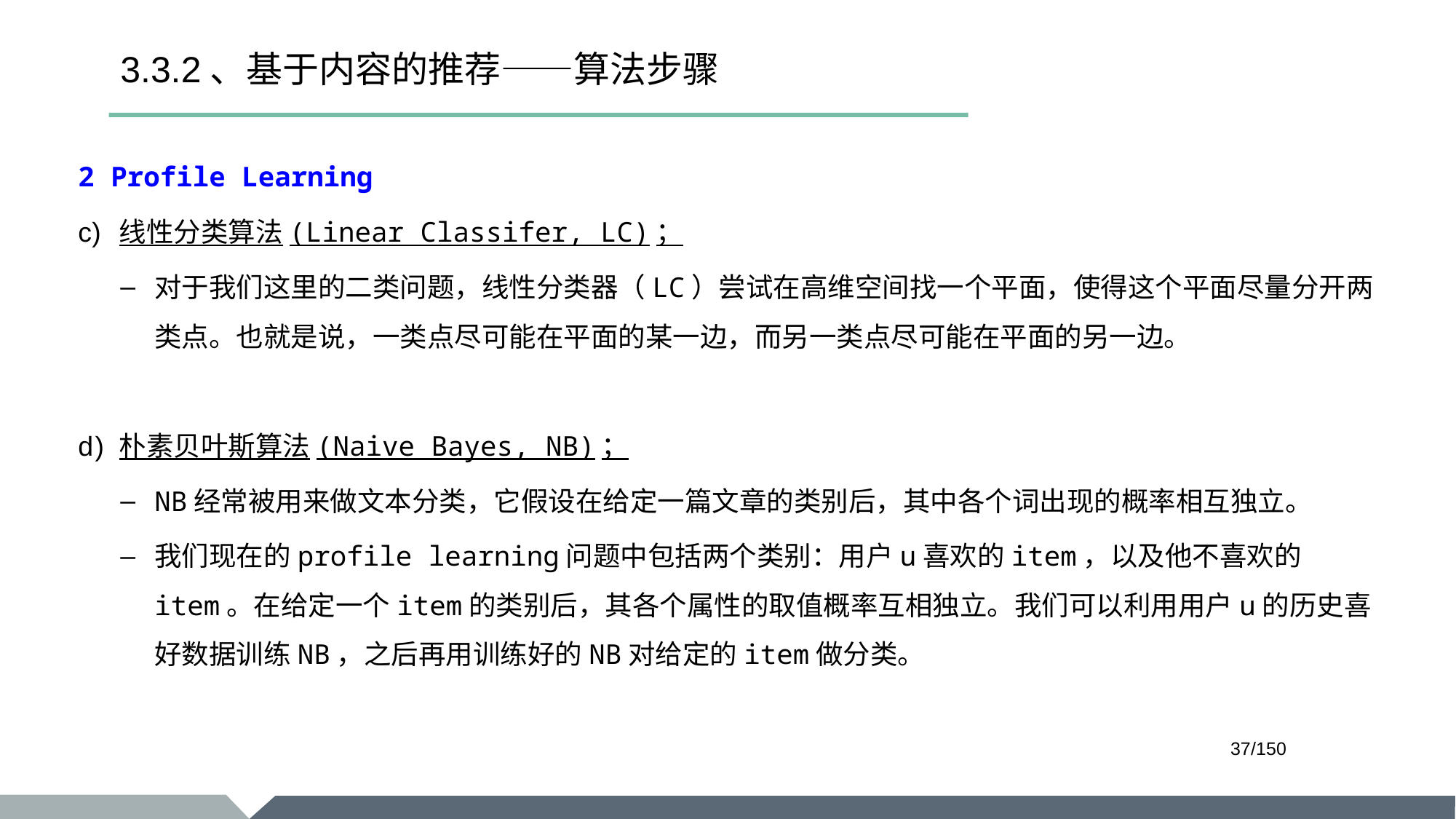

# 3.3.2、基于内容的推荐——算法步骤
2 Profile Learning
线性分类算法(Linear Classifer, LC)；
对于我们这里的二类问题，线性分类器（LC）尝试在高维空间找一个平面，使得这个平面尽量分开两类点。也就是说，一类点尽可能在平面的某一边，而另一类点尽可能在平面的另一边。

朴素贝叶斯算法(Naive Bayes, NB)；
NB经常被用来做文本分类，它假设在给定一篇文章的类别后，其中各个词出现的概率相互独立。
我们现在的profile learning问题中包括两个类别：用户u喜欢的item，以及他不喜欢的item。在给定一个item的类别后，其各个属性的取值概率互相独立。我们可以利用用户u的历史喜好数据训练NB，之后再用训练好的NB对给定的item做分类。

37/150